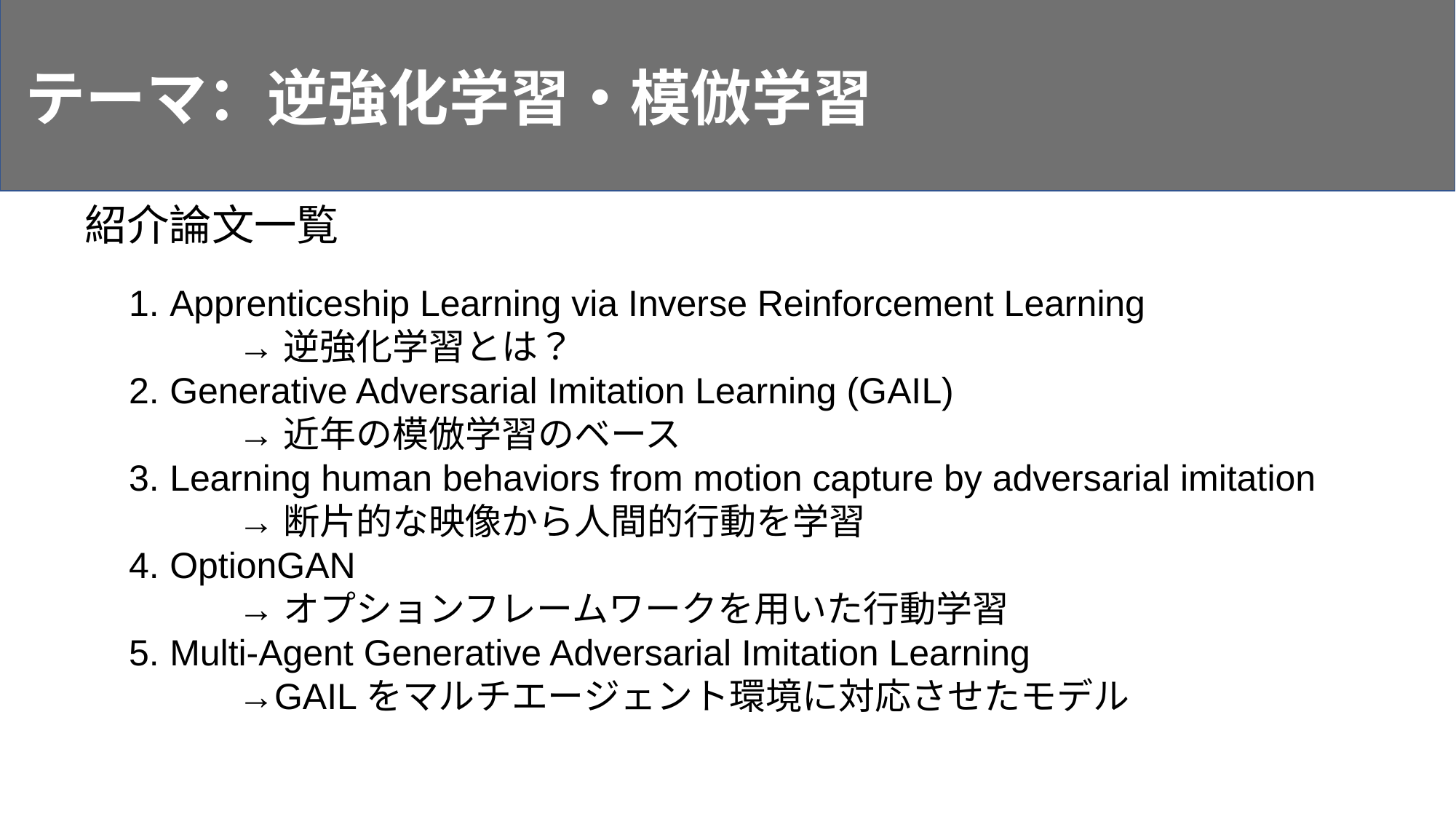

テーマ：逆強化学習・模倣学習
紹介論文一覧

﻿Apprenticeship Learning via Inverse Reinforcement Learning
	→逆強化学習とは？
Generative Adversarial Imitation Learning (GAIL)
	→近年の模倣学習のベース
﻿Learning human behaviors from motion capture by adversarial imitation
	→断片的な映像から人間的行動を学習
OptionGAN
	→オプションフレームワークを用いた行動学習
﻿﻿Multi-Agent Generative Adversarial Imitation Learning
	→GAILをマルチエージェント環境に対応させたモデル